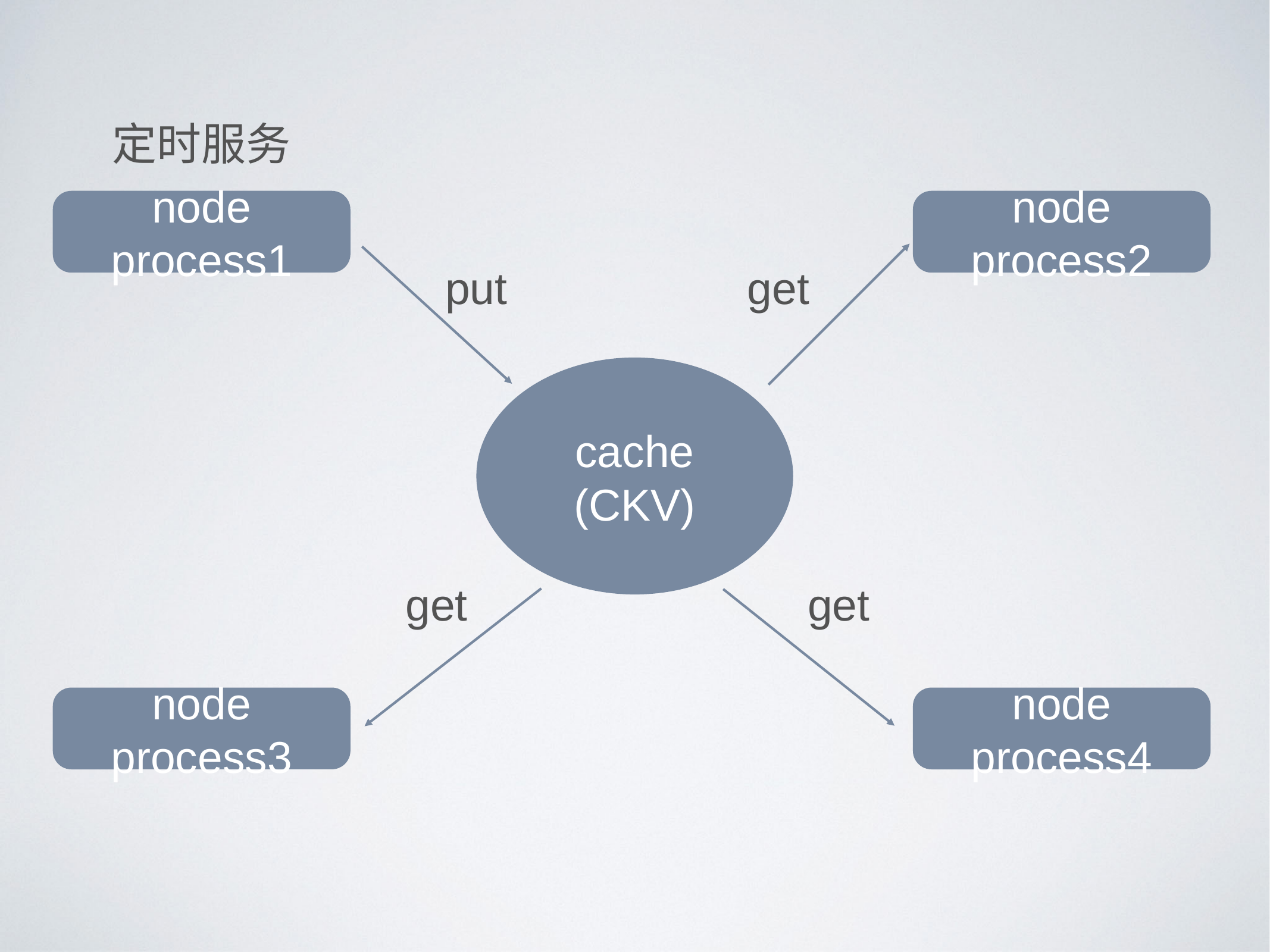

定时服务
node process1
node process2

put
get
cache
(CKV)
get
get

node process3
node process4
67